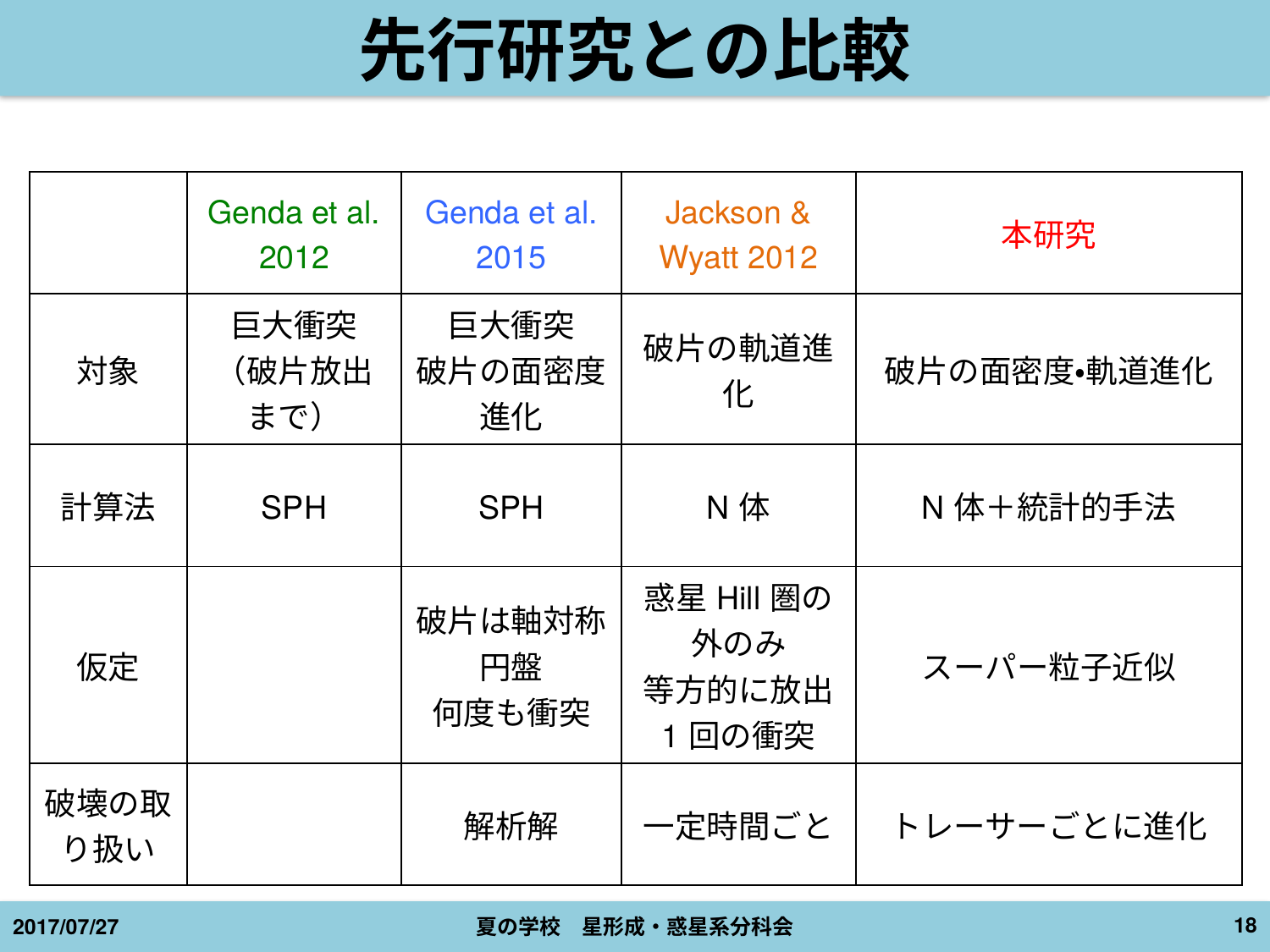

# 先行研究との比較
|  | Genda et al. 2012 | Genda et al. 2015 | Jackson & Wyatt 2012 | 本研究 |
| --- | --- | --- | --- | --- |
| 対象 | 巨大衝突 （破片放出まで） | 巨大衝突 破片の面密度進化 | 破片の軌道進化 | 破片の面密度・軌道進化 |
| 計算法 | SPH | SPH | N体 | N体＋統計的手法 |
| 仮定 |  | 破片は軸対称円盤 何度も衝突 | 惑星Hill圏の外のみ 等方的に放出 1回の衝突 | スーパー粒子近似 |
| 破壊の取り扱い |  | 解析解 | 一定時間ごと | トレーサーごとに進化 |
2017/07/27
夏の学校　星形成・惑星系分科会
18